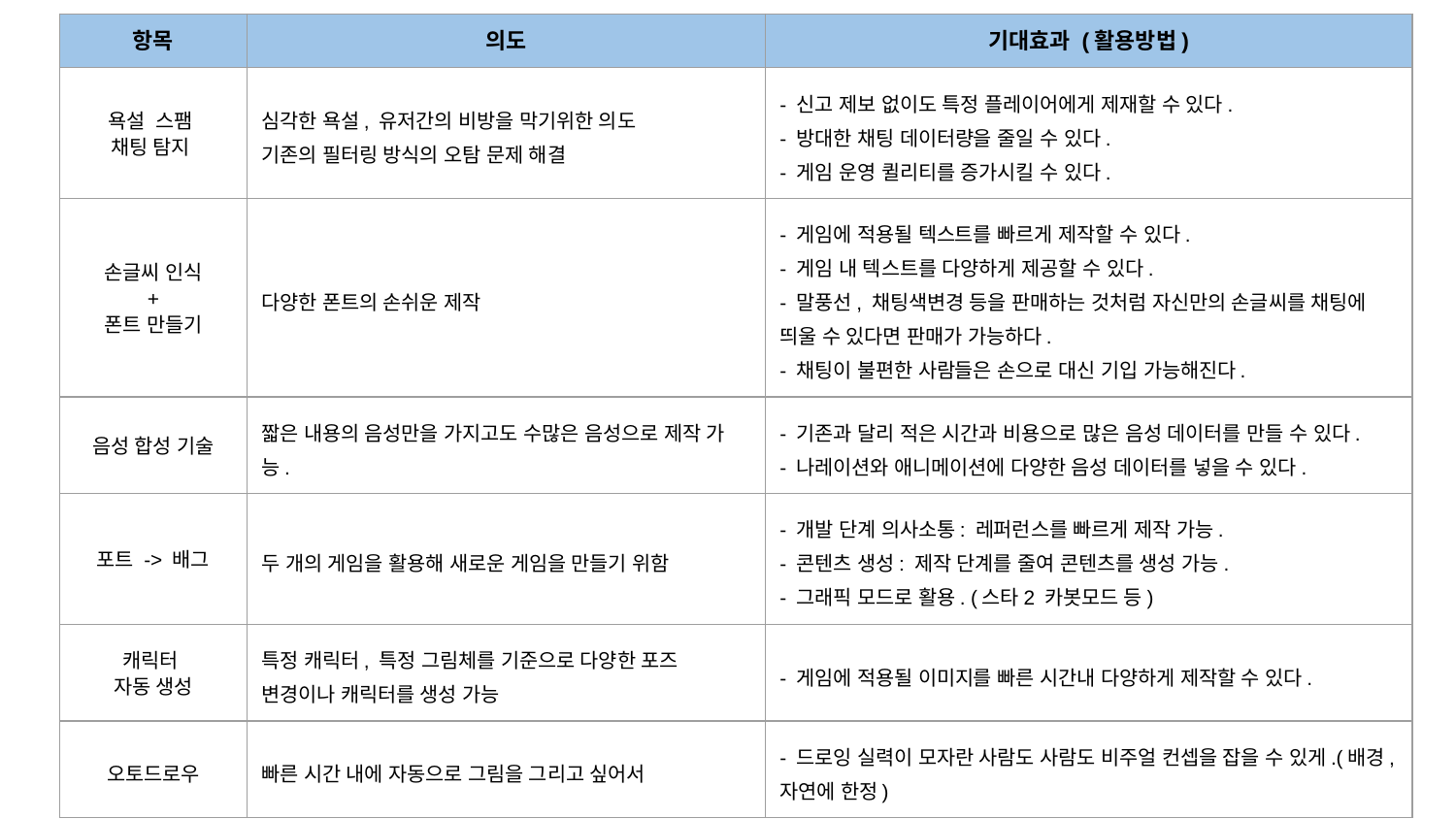

| 항목 | 의도 | 기대효과 (활용방법) |
| --- | --- | --- |
| 욕설 스팸 채팅 탐지 | 심각한 욕설, 유저간의 비방을 막기위한 의도 기존의 필터링 방식의 오탐 문제 해결 | - 신고 제보 없이도 특정 플레이어에게 제재할 수 있다. - 방대한 채팅 데이터량을 줄일 수 있다. - 게임 운영 퀼리티를 증가시킬 수 있다. |
| 손글씨 인식 + 폰트 만들기 | 다양한 폰트의 손쉬운 제작 | - 게임에 적용될 텍스트를 빠르게 제작할 수 있다. - 게임 내 텍스트를 다양하게 제공할 수 있다. - 말풍선, 채팅색변경 등을 판매하는 것처럼 자신만의 손글씨를 채팅에 띄울 수 있다면 판매가 가능하다. - 채팅이 불편한 사람들은 손으로 대신 기입 가능해진다. |
| 음성 합성 기술 | 짧은 내용의 음성만을 가지고도 수많은 음성으로 제작 가능. | - 기존과 달리 적은 시간과 비용으로 많은 음성 데이터를 만들 수 있다. - 나레이션와 애니메이션에 다양한 음성 데이터를 넣을 수 있다. |
| 포트 -> 배그 | 두 개의 게임을 활용해 새로운 게임을 만들기 위함 | - 개발 단계 의사소통: 레퍼런스를 빠르게 제작 가능. - 콘텐츠 생성: 제작 단계를 줄여 콘텐츠를 생성 가능. - 그래픽 모드로 활용. (스타2 카봇모드 등) |
| 캐릭터 자동 생성 | 특정 캐릭터, 특정 그림체를 기준으로 다양한 포즈 변경이나 캐릭터를 생성 가능 | - 게임에 적용될 이미지를 빠른 시간내 다양하게 제작할 수 있다. |
| 오토드로우 | 빠른 시간 내에 자동으로 그림을 그리고 싶어서 | - 드로잉 실력이 모자란 사람도 사람도 비주얼 컨셉을 잡을 수 있게.(배경, 자연에 한정) |